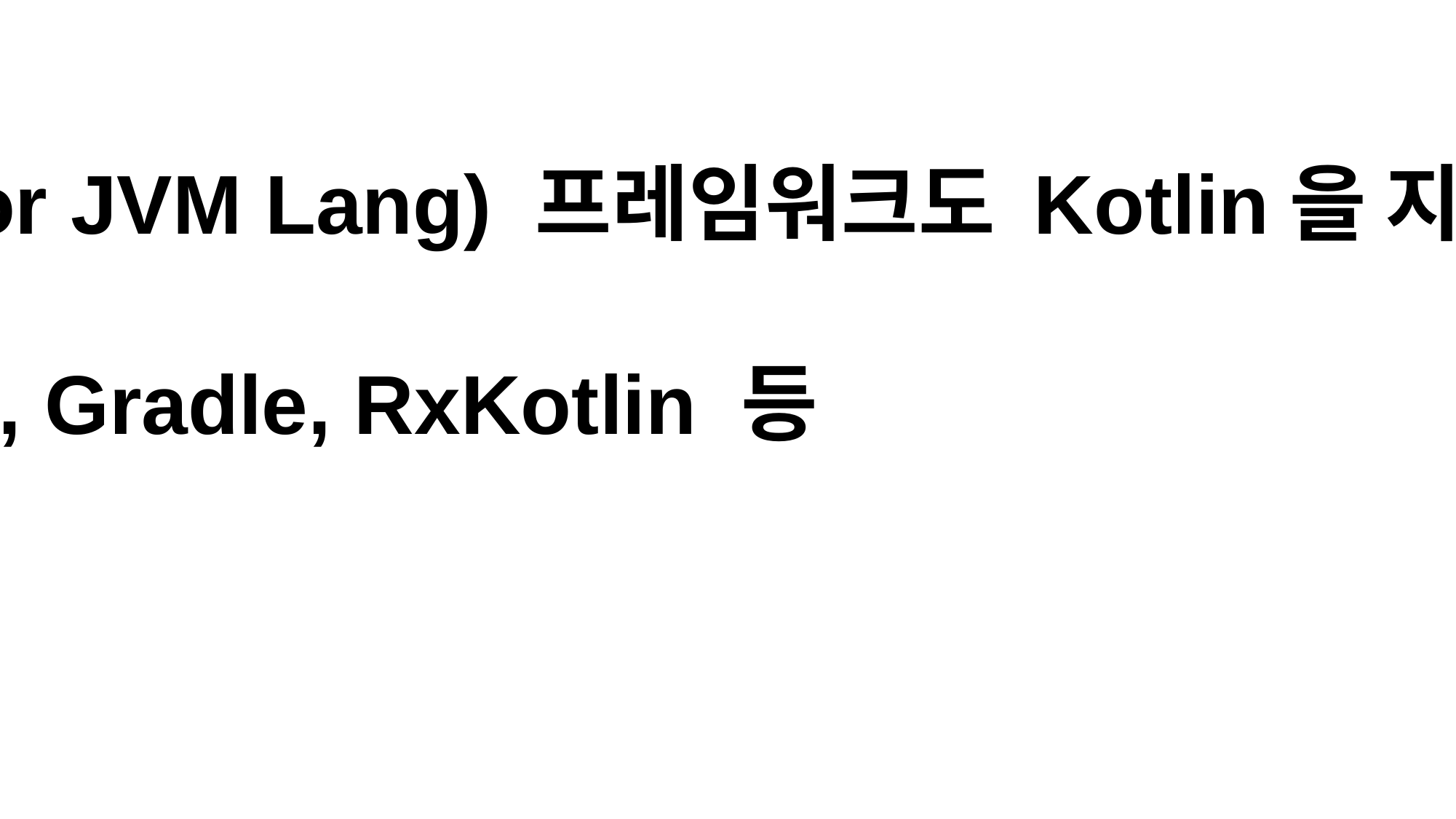

많은 자바(or JVM Lang) 프레임워크도 Kotlin을 지원하기 시작

ex: Spring, Gradle, RxKotlin 등